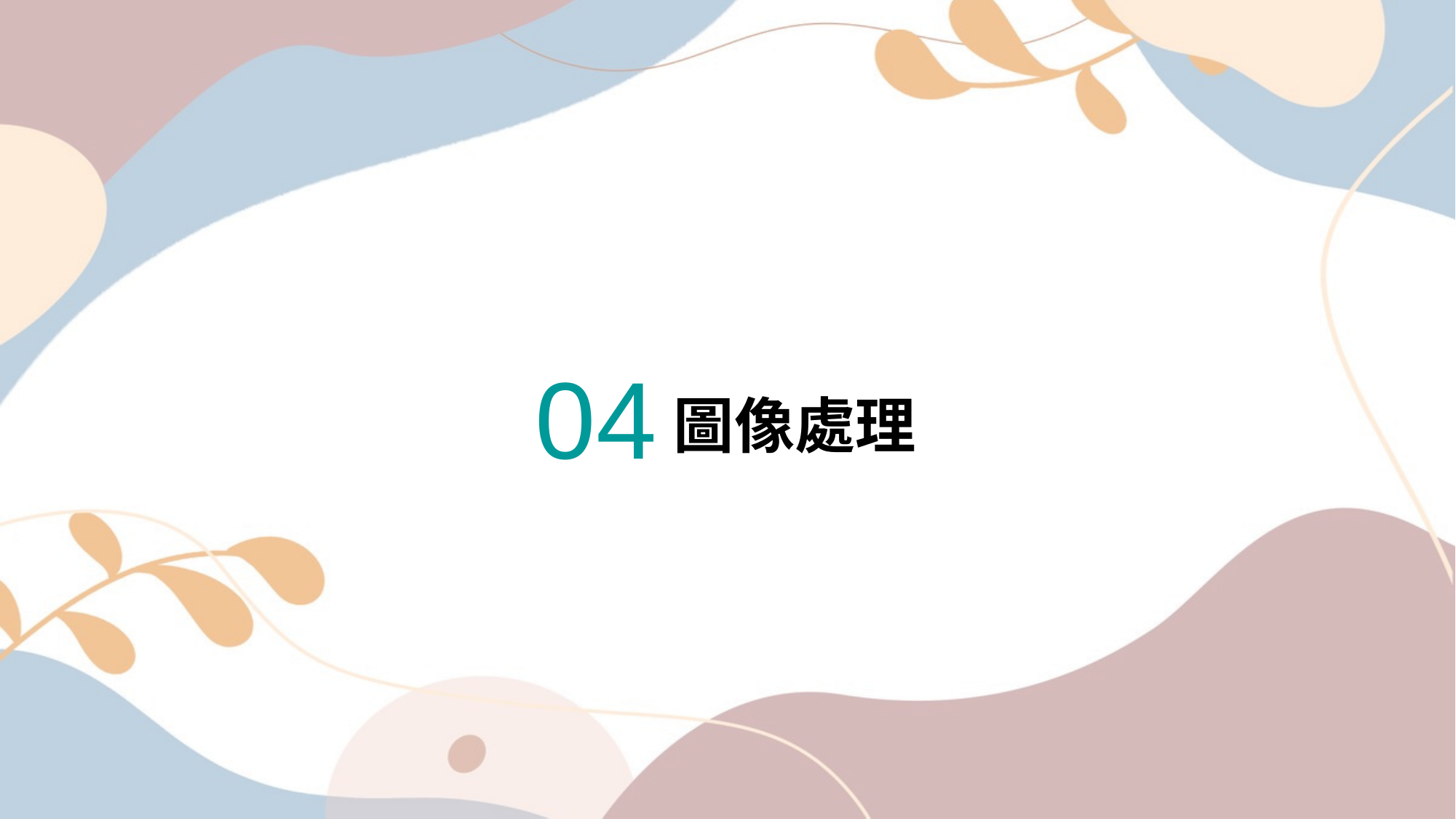

04
圖像處理

# 目錄
研究動機
架構圖
(1) 系統架構圖
(2) 餵食器架構圖
KPI進度
工作分配
使用工具
下階段目標
期望成果
參考網址